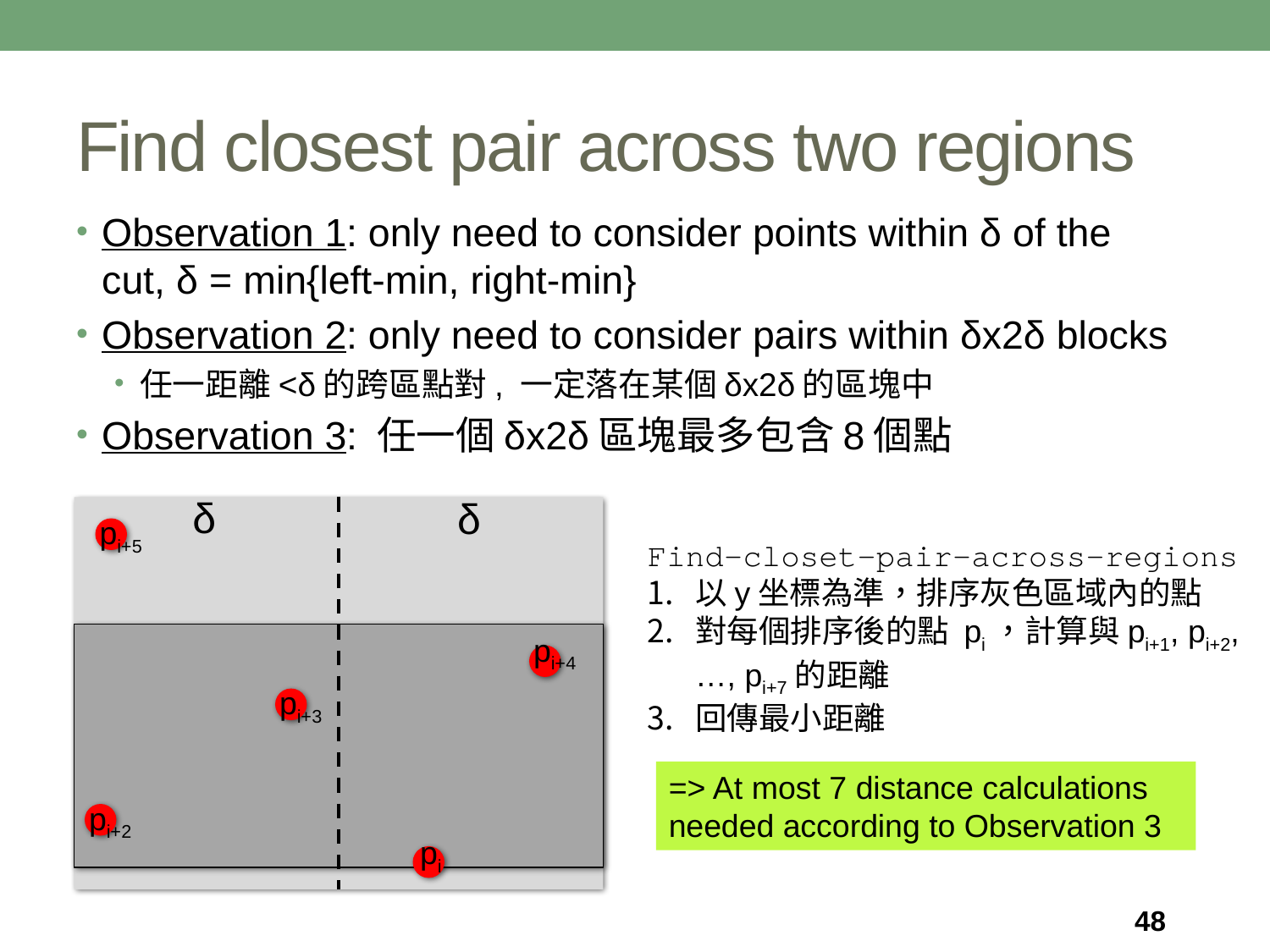

# Find closest pair across two regions
Observation 1: only need to consider points within δ of the cut, δ = min{left-min, right-min}
Observation 2: only need to consider pairs within δx2δ blocks
任一距離<δ的跨區點對, 一定落在某個δx2δ的區塊中
Observation 3: 任一個δx2δ區塊最多包含8個點
δ
δ

pi+5

Find-closet-pair-across-regions
以y坐標為準，排序灰色區域內的點
對每個排序後的點 pi，計算與pi+1, pi+2, …, pi+7的距離
回傳最小距離

pi+4

pi+3

=> At most 7 distance calculations needed according to Observation 3
pi+2

pi

48